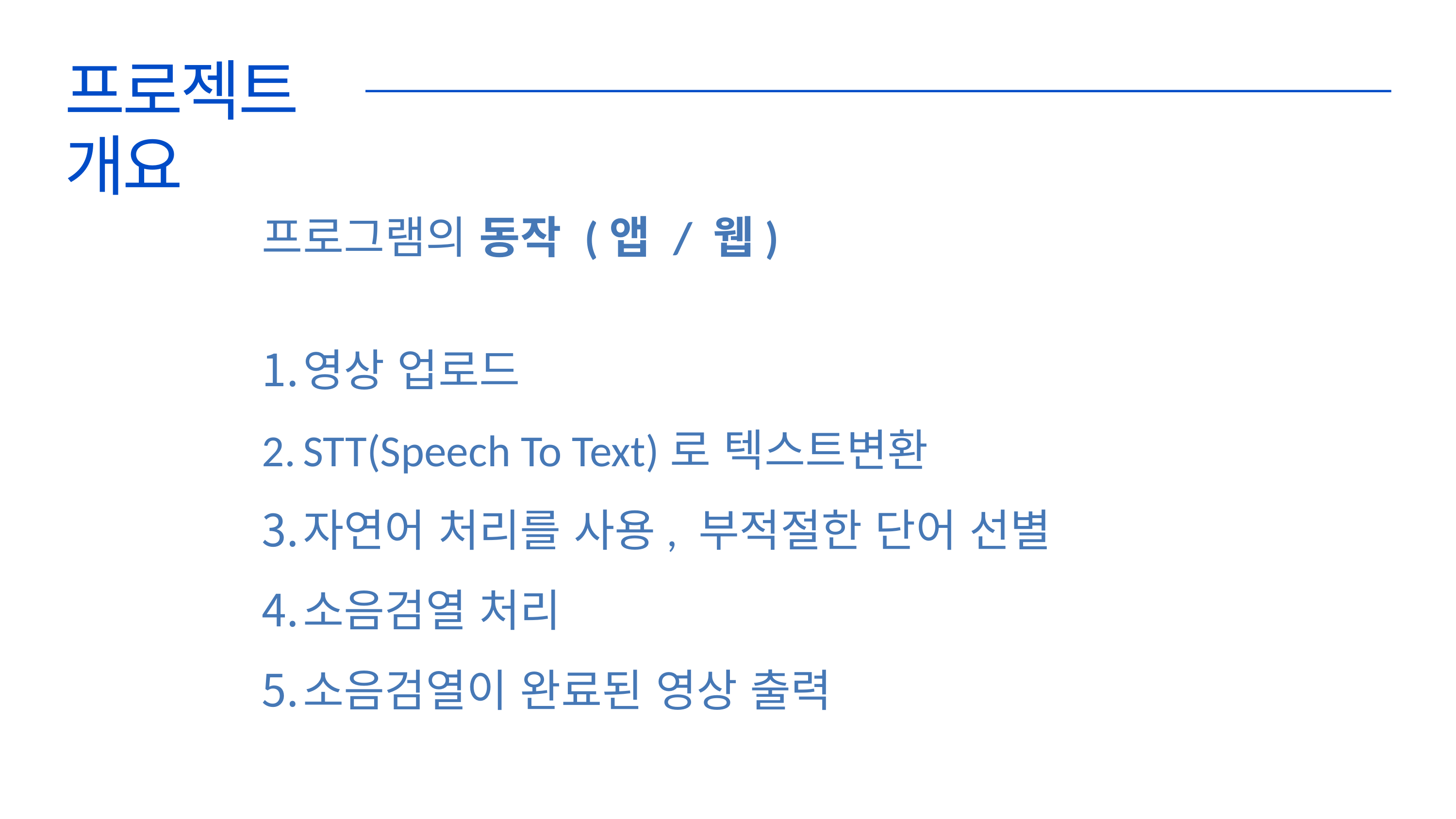

프로젝트
개요

프로그램의 동작 (앱 / 웹)

영상 업로드
STT(Speech To Text)로 텍스트변환
자연어 처리를 사용, 부적절한 단어 선별
소음검열 처리
소음검열이 완료된 영상 출력